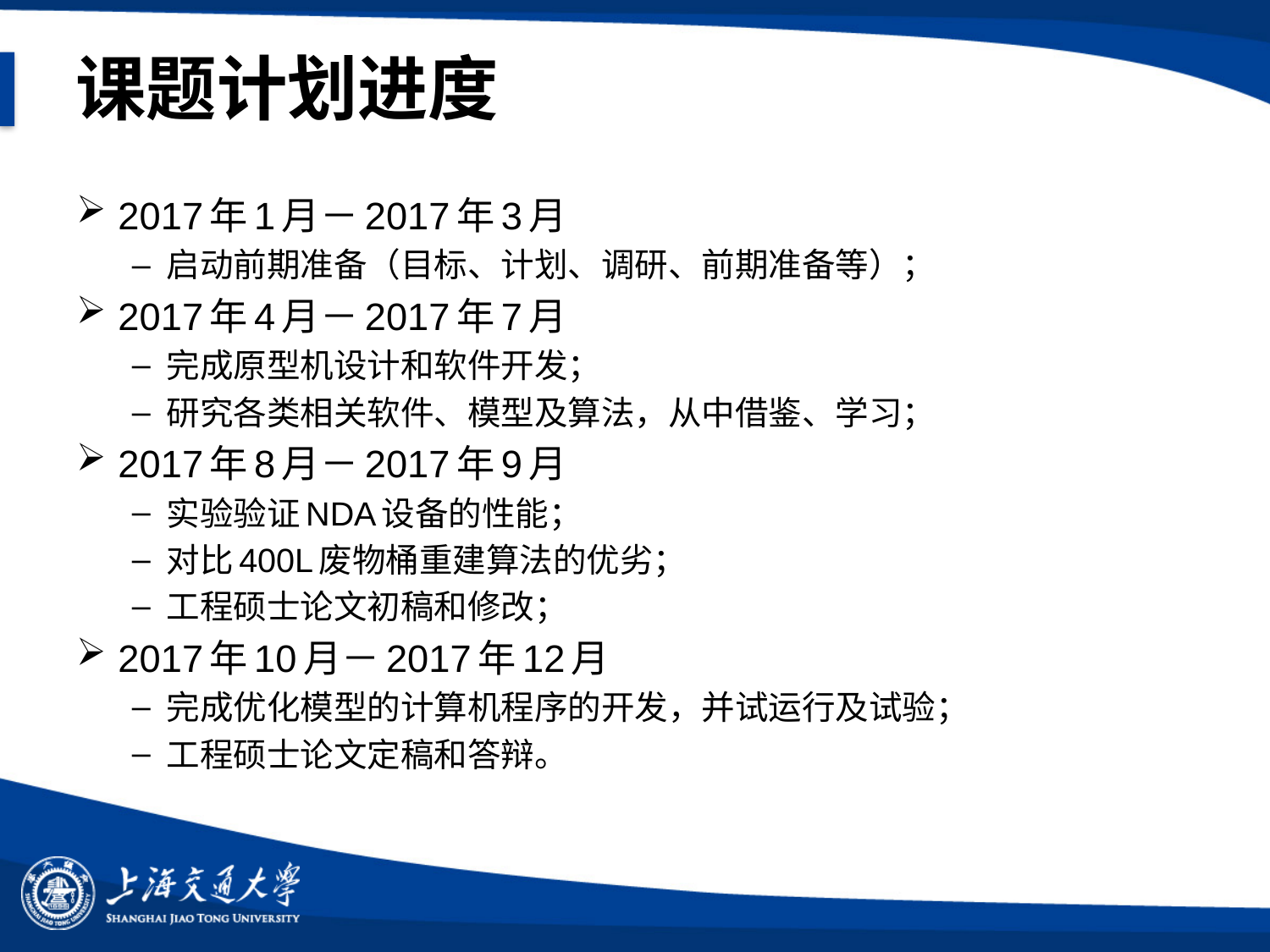

# 课题计划进度
2017年1月－2017年3月
启动前期准备（目标、计划、调研、前期准备等）；
2017年4月－2017年7月
完成原型机设计和软件开发；
研究各类相关软件、模型及算法，从中借鉴、学习；
2017年8月－2017年9月
实验验证NDA设备的性能；
对比400L废物桶重建算法的优劣；
工程硕士论文初稿和修改；
2017年10月－2017年12月
完成优化模型的计算机程序的开发，并试运行及试验；
工程硕士论文定稿和答辩。